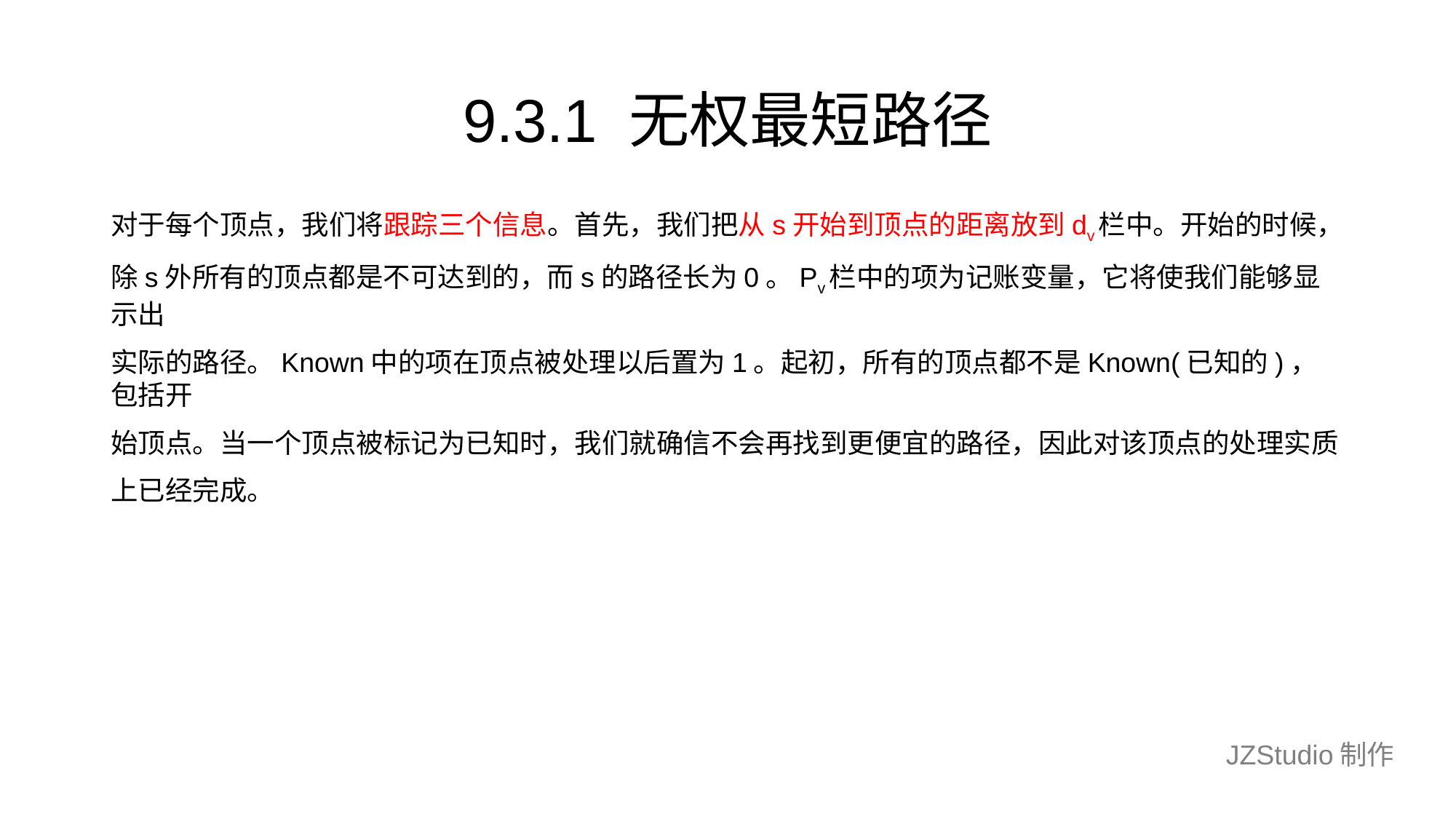

# 9.3.1 无权最短路径
对于每个顶点，我们将跟踪三个信息。首先，我们把从s开始到顶点的距离放到dv栏中。开始的时候，
除s外所有的顶点都是不可达到的，而s的路径长为0。Pv栏中的项为记账变量，它将使我们能够显示出
实际的路径。Known中的项在顶点被处理以后置为1。起初，所有的顶点都不是Known(已知的)，包括开
始顶点。当一个顶点被标记为已知时，我们就确信不会再找到更便宜的路径，因此对该顶点的处理实质
上已经完成。